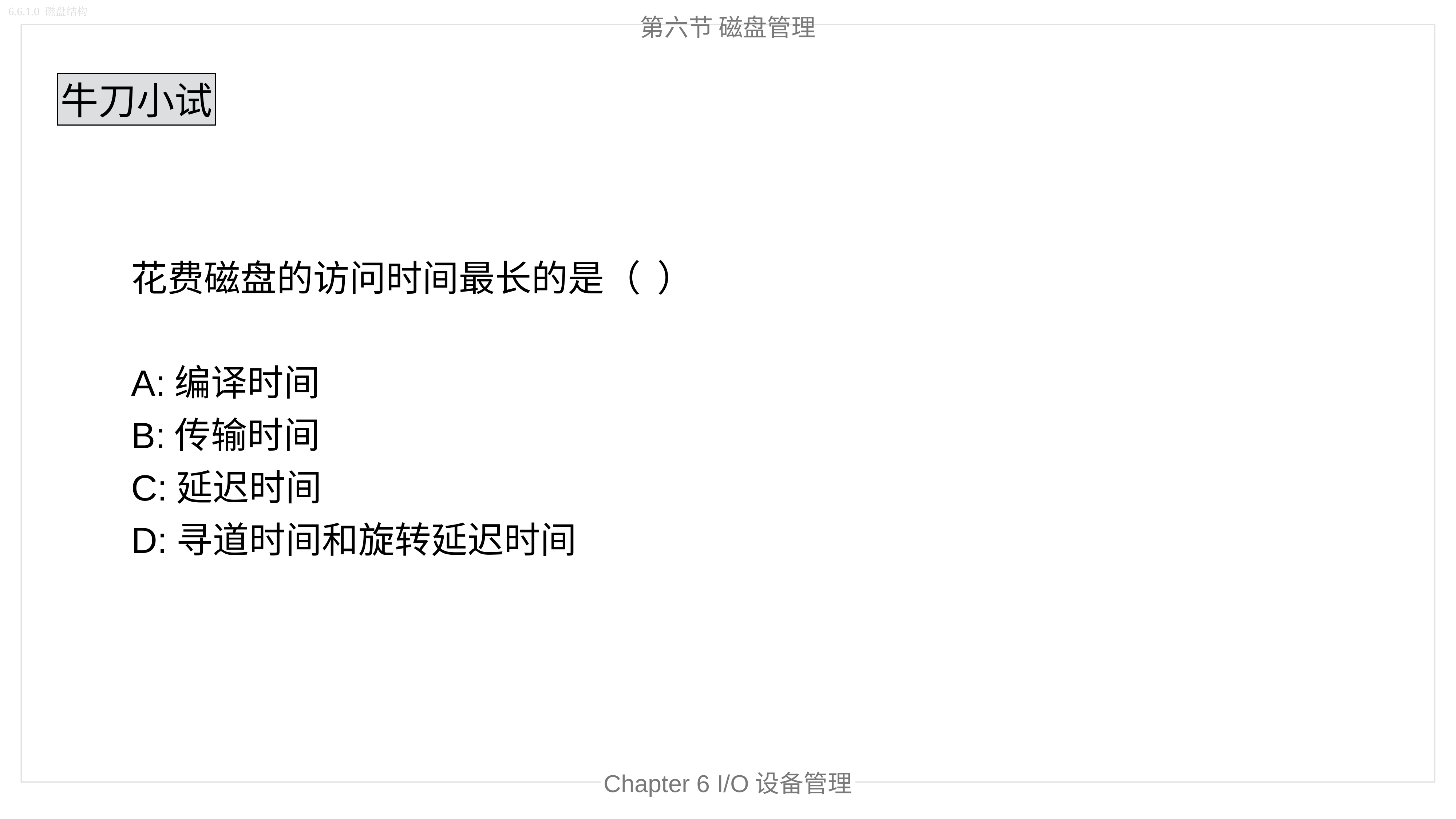

6.6.1.0 磁盘结构
第六节 磁盘管理

牛刀小试
花费磁盘的访问时间最长的是（  ）

A:编译时间
B:传输时间
C:延迟时间
D:寻道时间和旋转延迟时间
Chapter 6 I/O设备管理